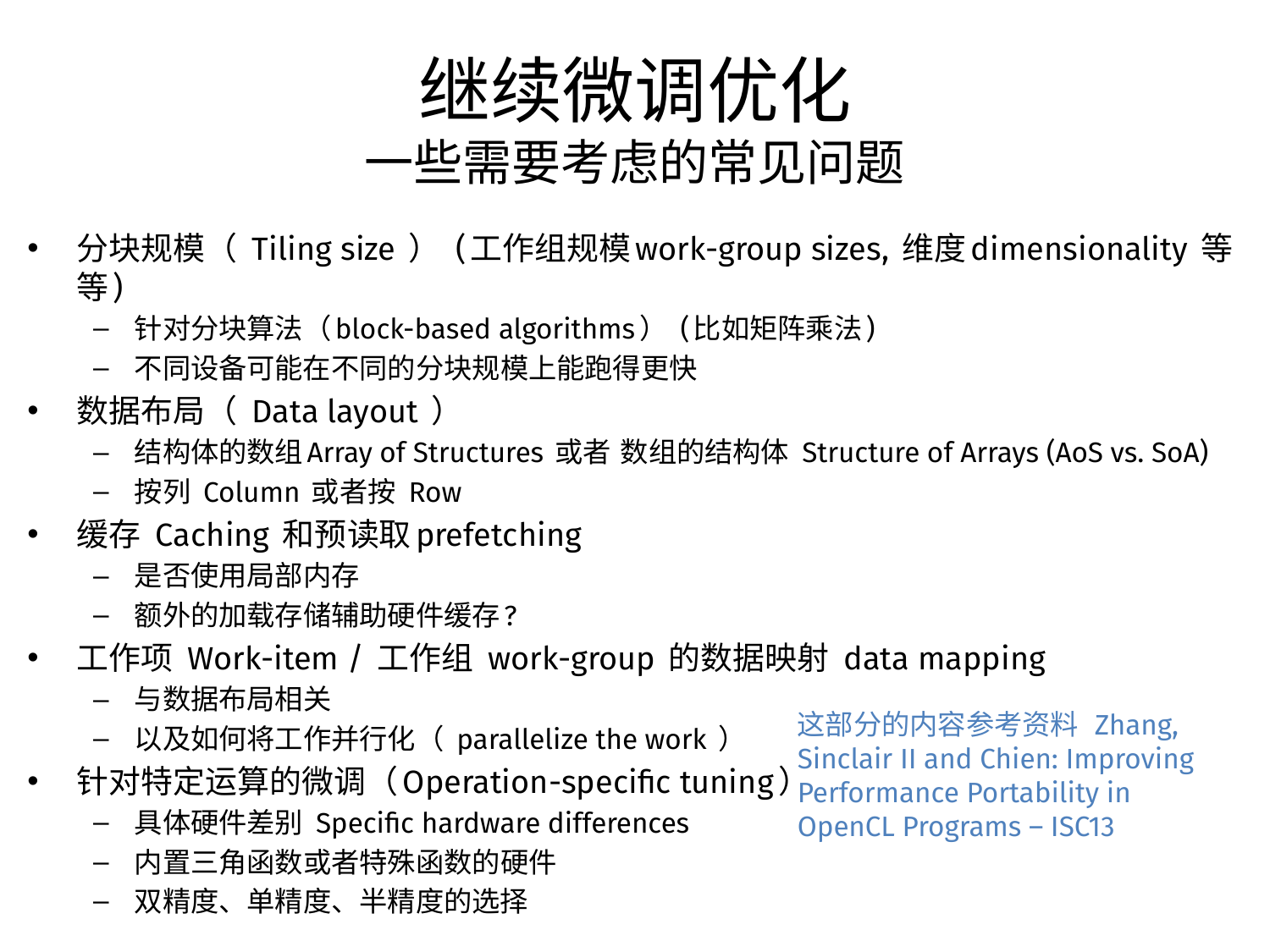

继续微调优化
一些需要考虑的常见问题
分块规模（ Tiling size ） (工作组规模work-group sizes, 维度dimensionality 等等)
针对分块算法（block-based algorithms） (比如矩阵乘法)
不同设备可能在不同的分块规模上能跑得更快
数据布局（ Data layout ）
结构体的数组Array of Structures 或者 数组的结构体 Structure of Arrays (AoS vs. SoA)
按列 Column 或者按 Row
缓存 Caching 和预读取prefetching
是否使用局部内存
额外的加载存储辅助硬件缓存?
工作项 Work-item / 工作组 work-group 的数据映射 data mapping
与数据布局相关
以及如何将工作并行化（ parallelize the work ）
针对特定运算的微调（Operation-specific tuning）
具体硬件差别 Specific hardware differences
内置三角函数或者特殊函数的硬件
双精度、单精度、半精度的选择
这部分的内容参考资料 Zhang, Sinclair II and Chien: Improving Performance Portability in OpenCL Programs – ISC13